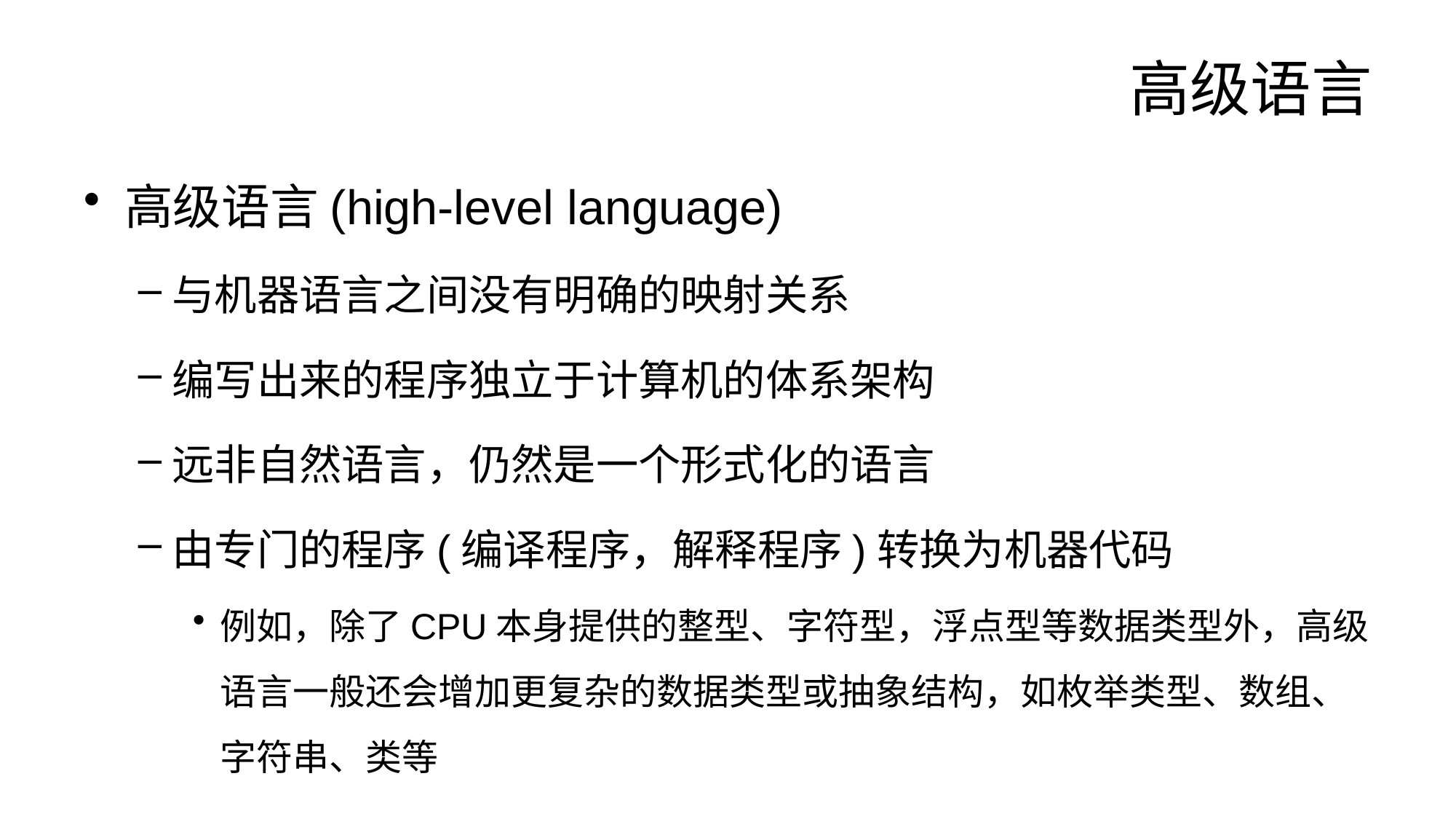

# 高级语言
高级语言(high-level language)
与机器语言之间没有明确的映射关系
编写出来的程序独立于计算机的体系架构
远非自然语言，仍然是一个形式化的语言
由专门的程序(编译程序，解释程序)转换为机器代码
例如，除了CPU本身提供的整型、字符型，浮点型等数据类型外，高级语言一般还会增加更复杂的数据类型或抽象结构，如枚举类型、数组、字符串、类等